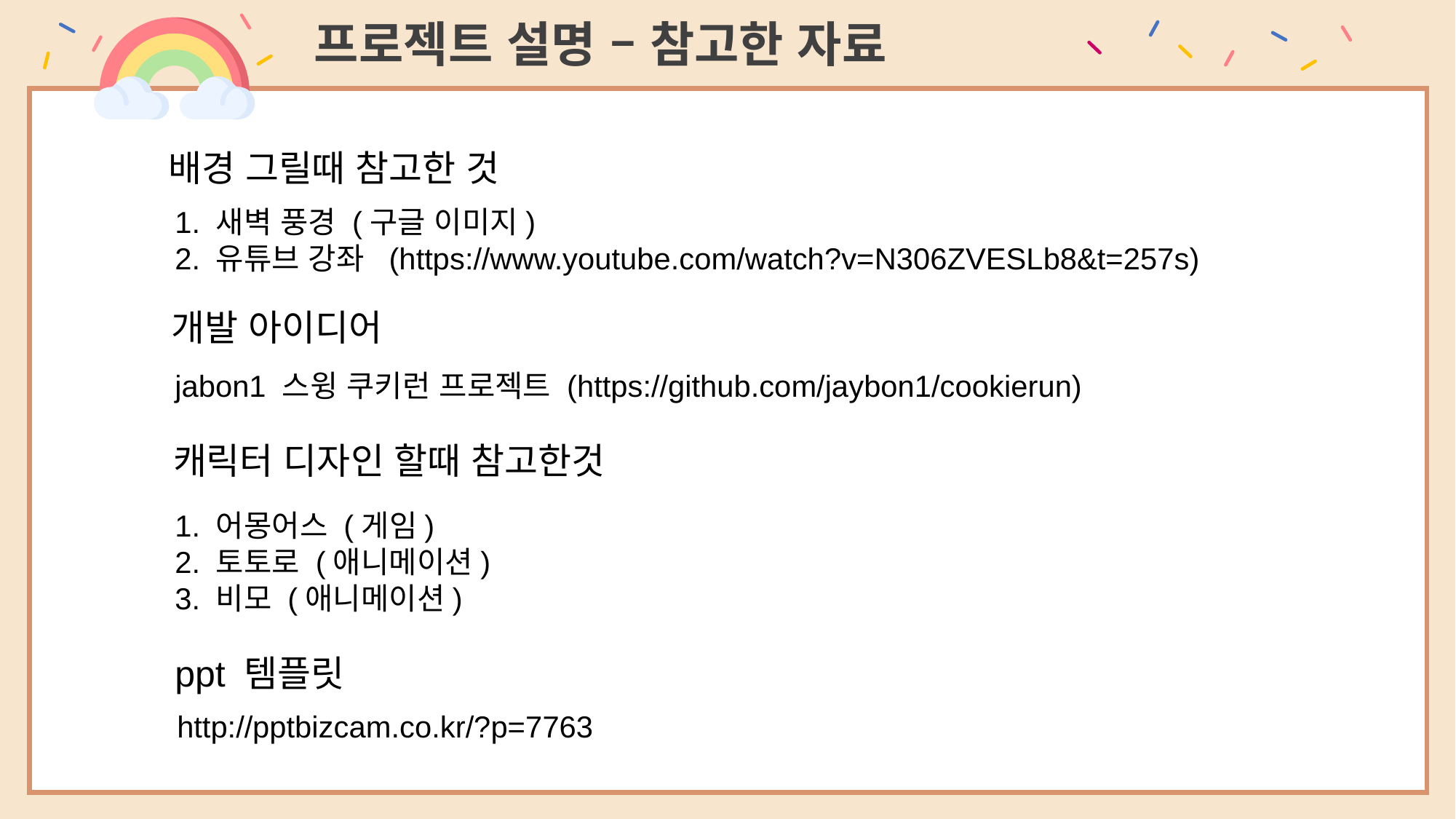

프로젝트 설명 – 참고한 자료

배경 그릴때 참고한 것
새벽 풍경 (구글 이미지)
유튜브 강좌  (https://www.youtube.com/watch?v=N306ZVESLb8&t=257s)
개발 아이디어
jabon1 스윙 쿠키런 프로젝트 (https://github.com/jaybon1/cookierun)
캐릭터 디자인 할때 참고한것
1. 어몽어스 (게임)
2. 토토로 (애니메이션)
3. 비모 (애니메이션)
ppt 템플릿
http://pptbizcam.co.kr/?p=7763